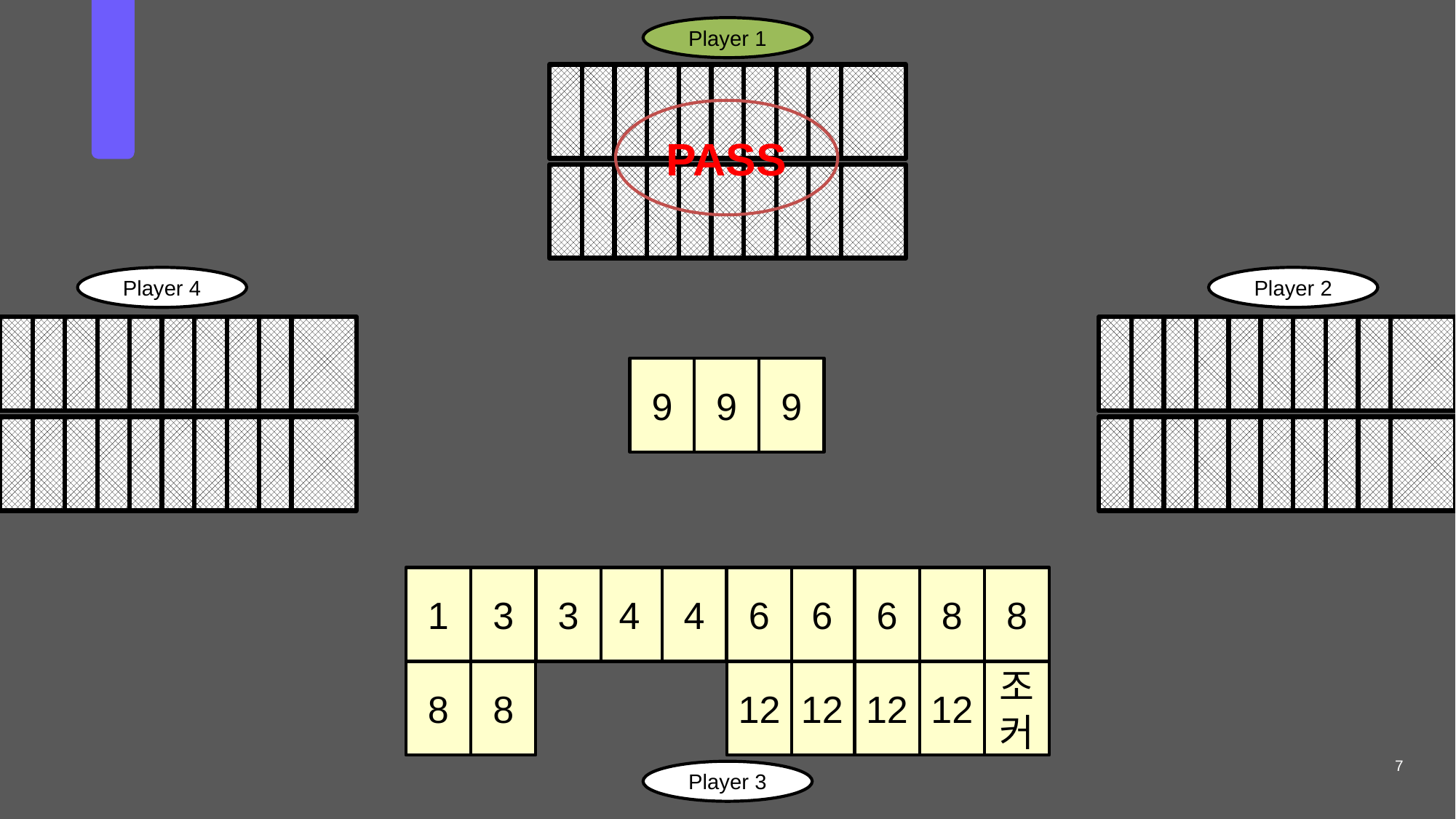

Player 1
들
어
가
며

PASS
룰
Player 4
Player 2

9
9
9
1
3
3
4
4
6
6
6
8
8
8
8
12
12
12
12
조커
7
Player 3